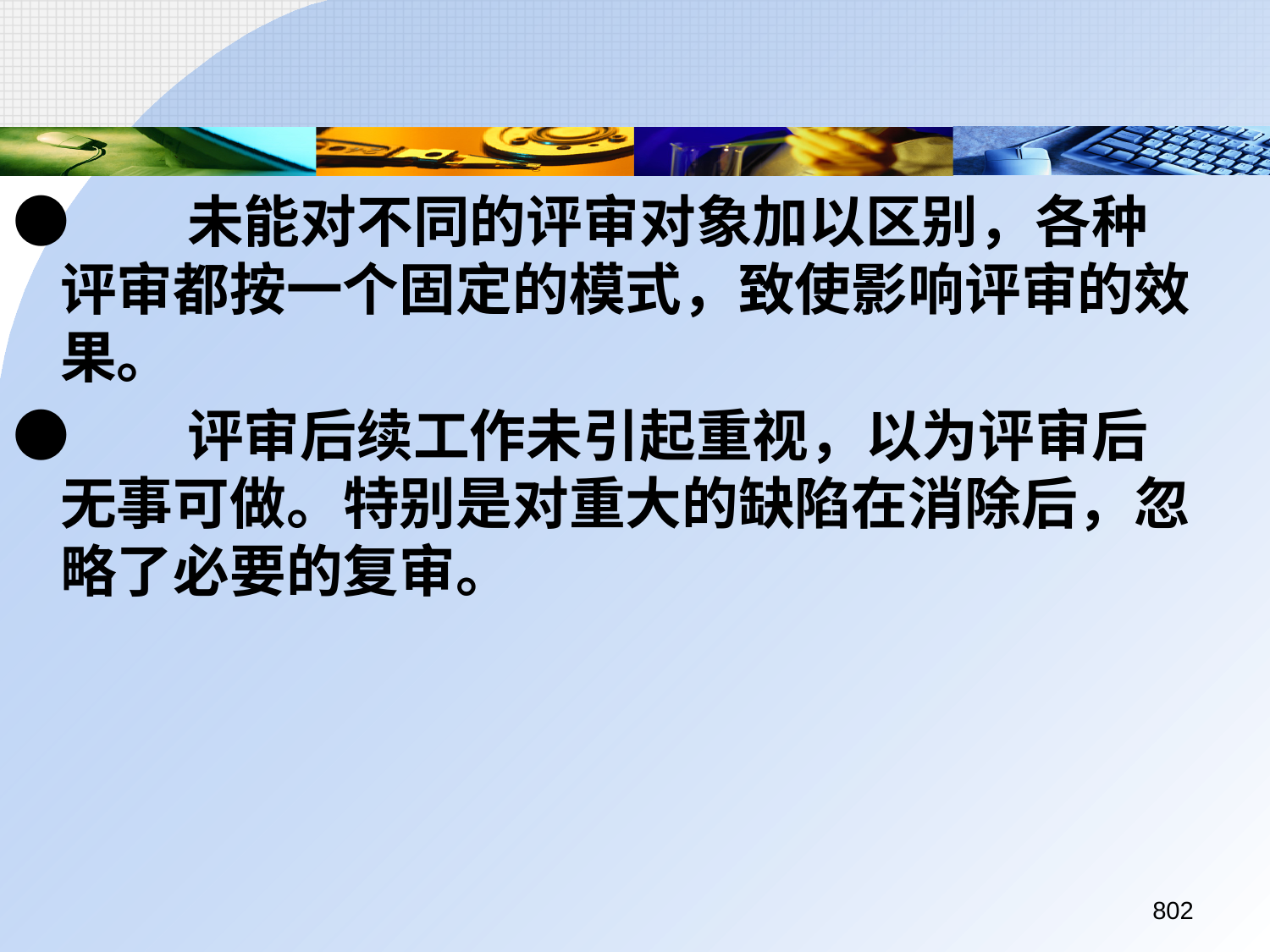

●	未能对不同的评审对象加以区别，各种评审都按一个固定的模式，致使影响评审的效果。
●	评审后续工作未引起重视，以为评审后无事可做。特别是对重大的缺陷在消除后，忽略了必要的复审。

802